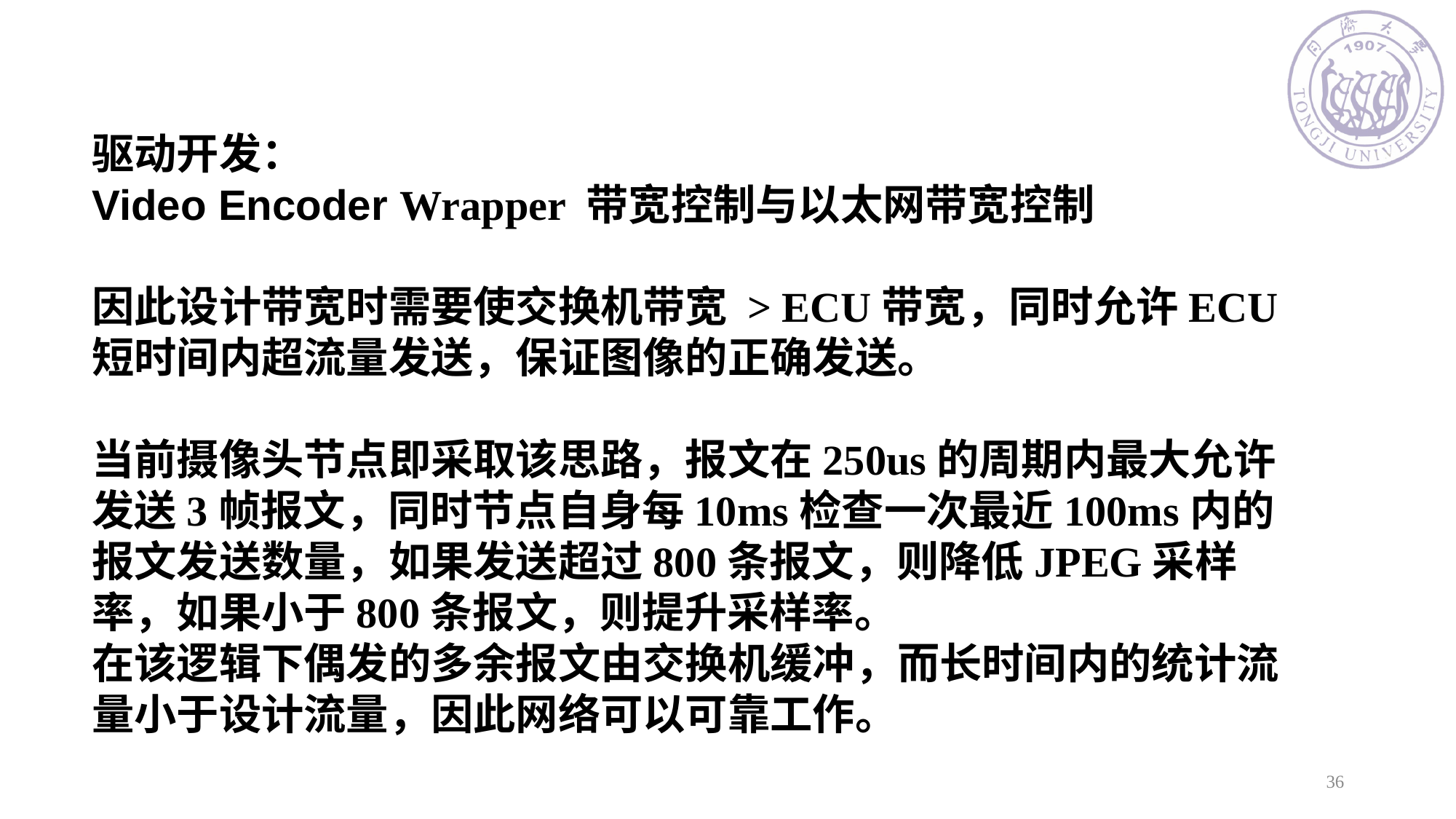

驱动开发：
Video Encoder Wrapper 带宽控制与以太网带宽控制
因此设计带宽时需要使交换机带宽 > ECU带宽，同时允许ECU短时间内超流量发送，保证图像的正确发送。

当前摄像头节点即采取该思路，报文在250us的周期内最大允许发送3帧报文，同时节点自身每10ms检查一次最近100ms内的报文发送数量，如果发送超过800条报文，则降低JPEG采样率，如果小于800条报文，则提升采样率。
在该逻辑下偶发的多余报文由交换机缓冲，而长时间内的统计流量小于设计流量，因此网络可以可靠工作。

36